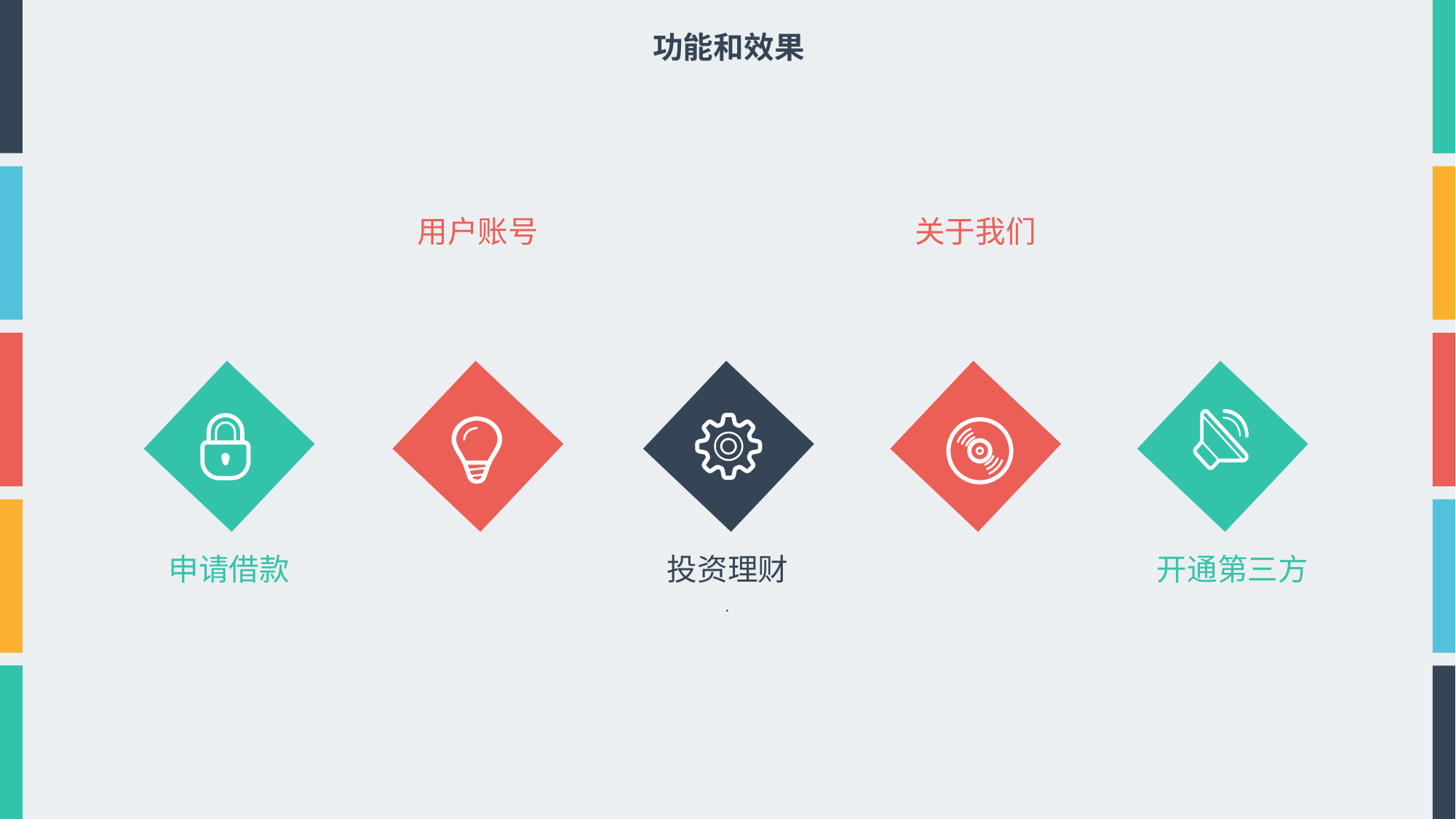

功能和效果

用户账号

关于我们

申请借款
投资理财
.
开通第三方